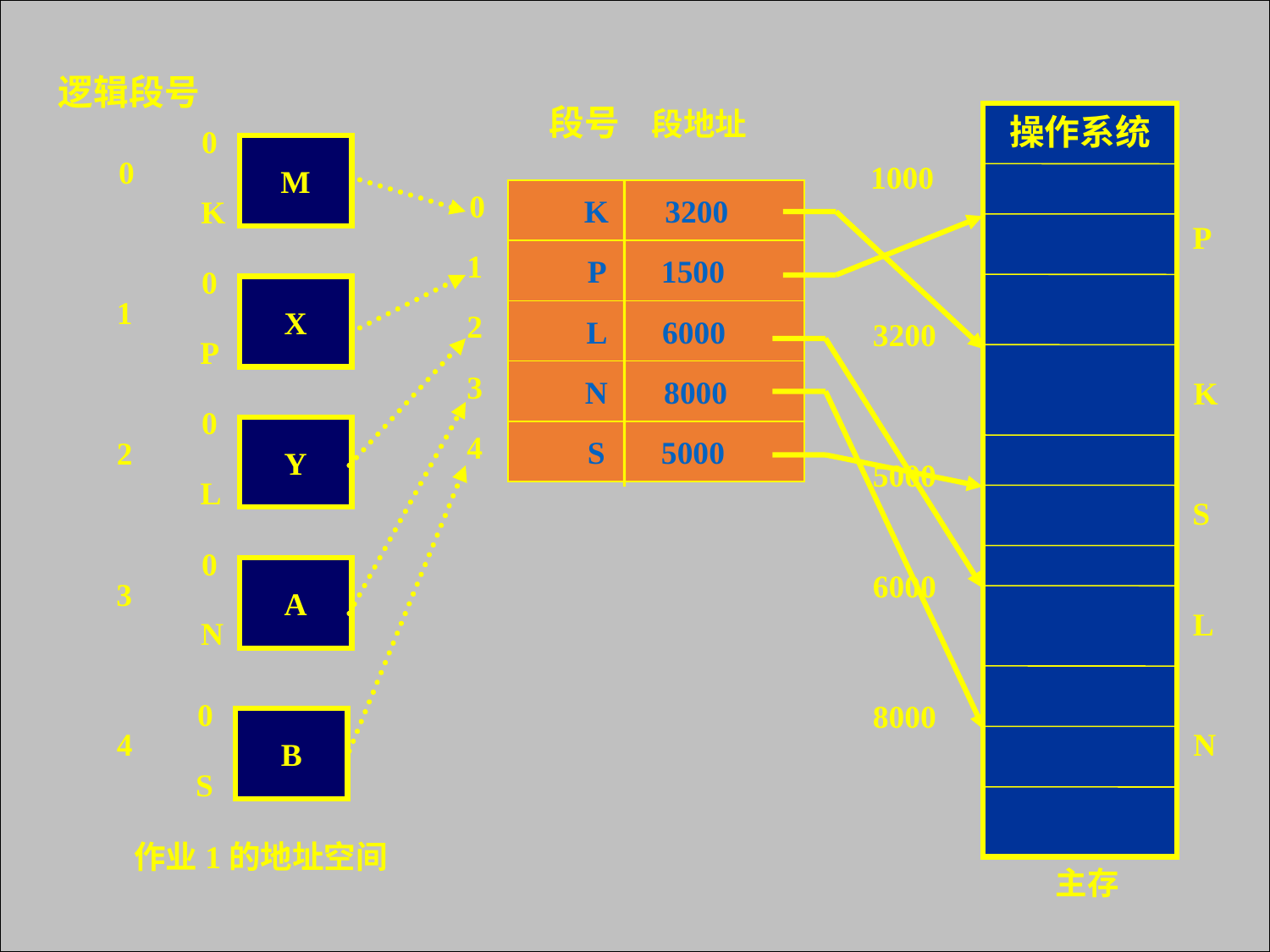

逻辑段号
0
1
2
3
4
0
M
K
0
X
P
0
Y
L
0
A
N
作业1的地址空间
0
B
S
段号    段地址
0
K       3200
1
P       1500
2
L       6000
3
N       8000
4
S       5000

1000
P
3200
K
5000
S
6000
L
8000
N
主存

操作系统
操作系统
.
.
.
.
.